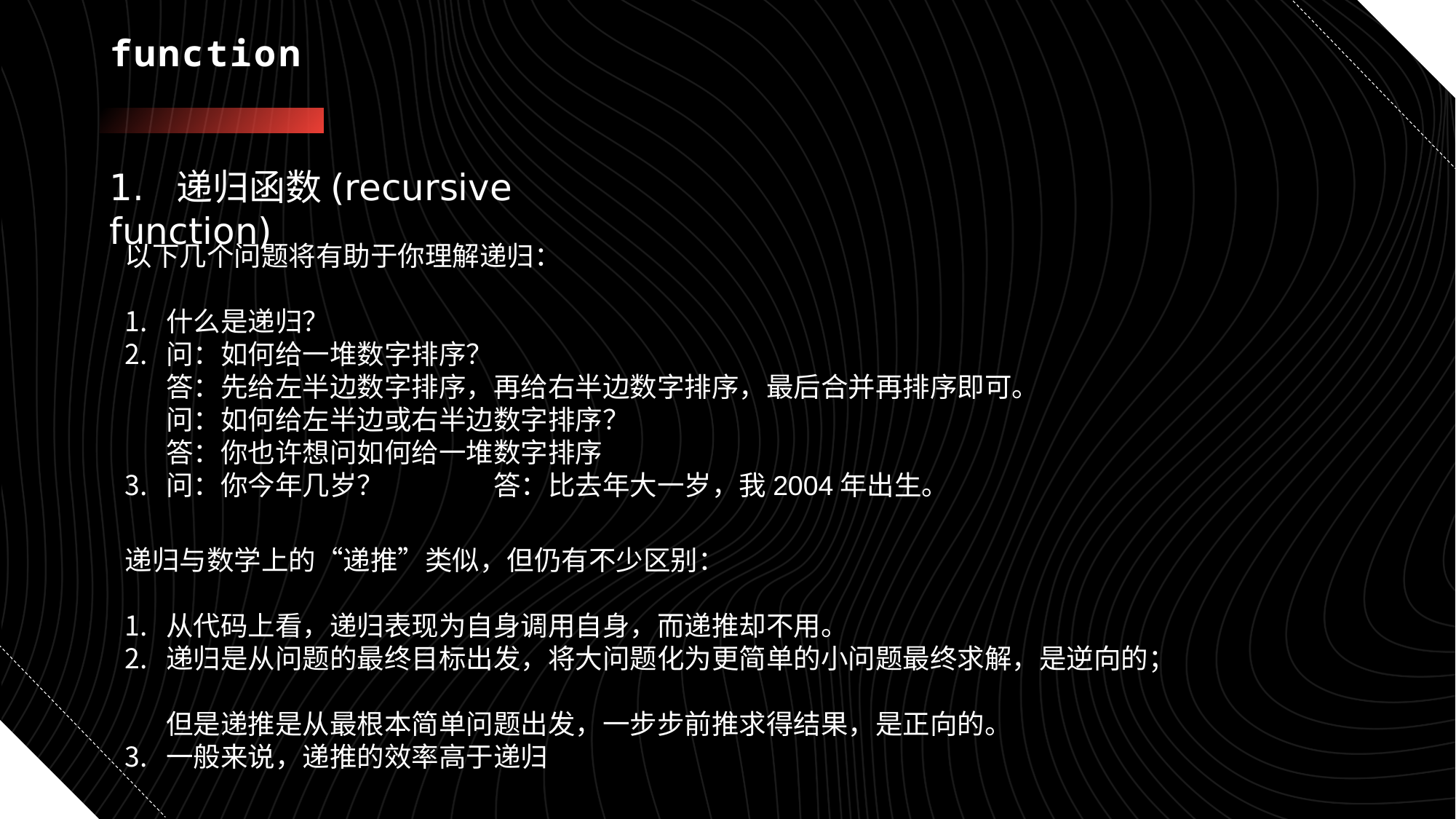

# function
1.  递归函数(recursive function)
以下几个问题将有助于你理解递归：

什么是递归？
问：如何给一堆数字排序？
答：先给左半边数字排序，再给右半边数字排序，最后合并再排序即可。
问：如何给左半边或右半边数字排序？
答：你也许想问如何给一堆数字排序
问：你今年几岁？	答：比去年大一岁，我2004年出生。
递归与数学上的“递推”类似，但仍有不少区别：

从代码上看，递归表现为自身调用自身，而递推却不用。
递归是从问题的最终目标出发，将大问题化为更简单的小问题最终求解，是逆向的；
但是递推是从最根本简单问题出发，一步步前推求得结果，是正向的。
一般来说，递推的效率高于递归